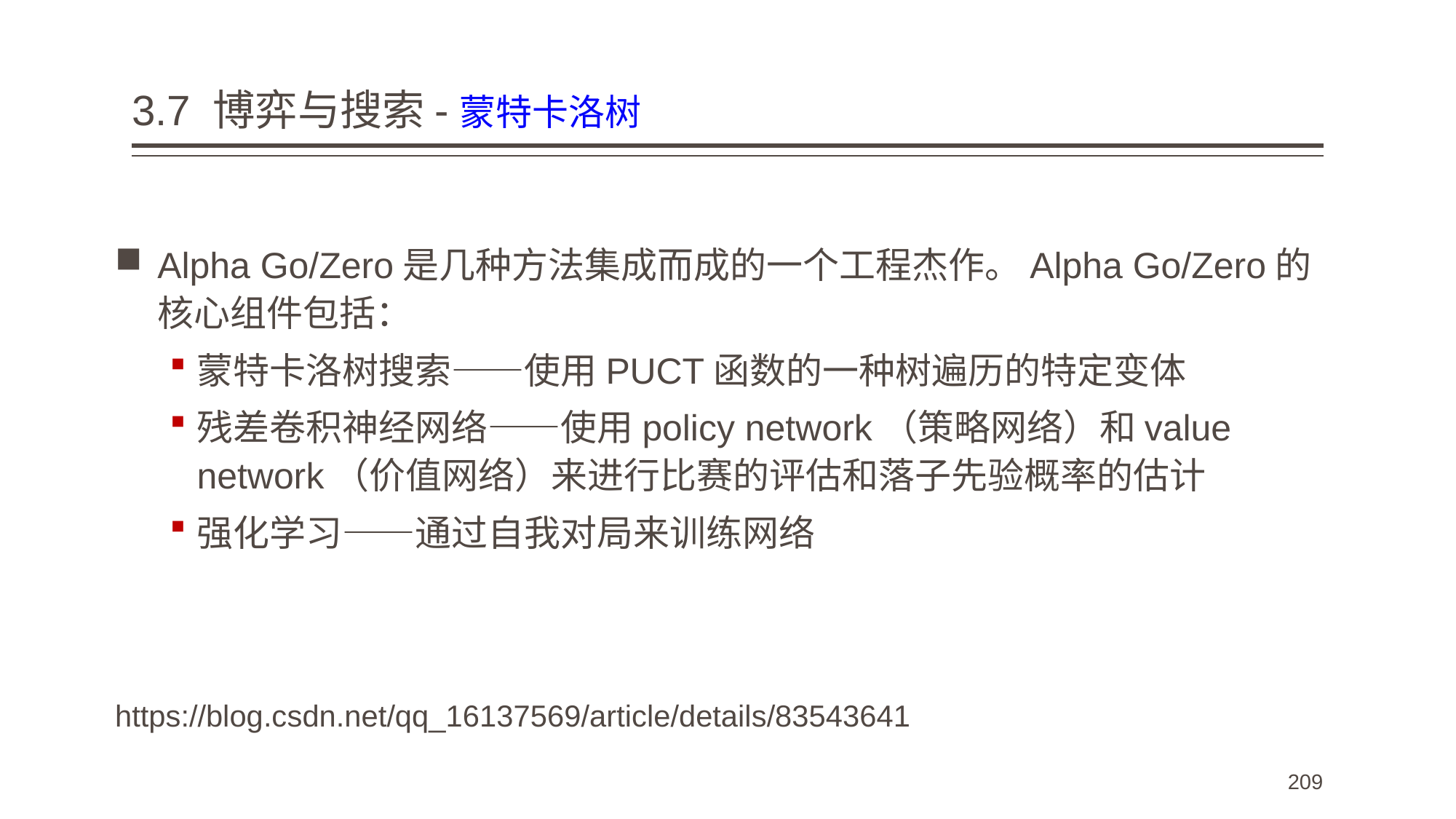

# 3.7 博弈与搜索-蒙特卡洛树
Alpha Go/Zero是几种方法集成而成的一个工程杰作。Alpha Go/Zero的核心组件包括：
蒙特卡洛树搜索——使用PUCT函数的一种树遍历的特定变体
残差卷积神经网络——使用policy network（策略网络）和value network（价值网络）来进行比赛的评估和落子先验概率的估计
强化学习——通过自我对局来训练网络

https://blog.csdn.net/qq_16137569/article/details/83543641
209